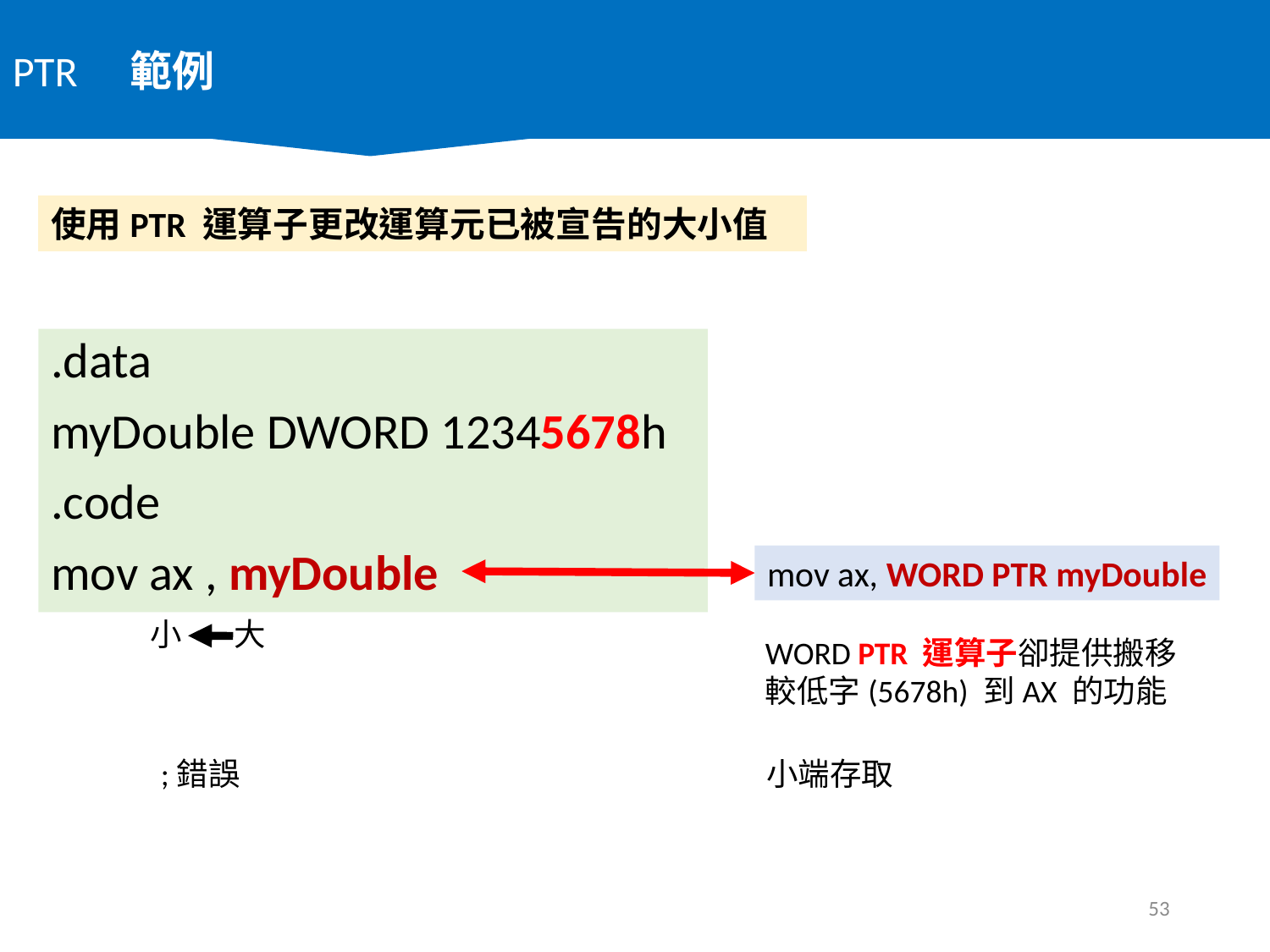

PTR　範例
使用PTR 運算子更改運算元已被宣告的大小值
.data
myDouble DWORD 12345678h
.code
mov ax , myDouble
mov ax, WORD PTR myDouble
小
大
WORD PTR 運算子卻提供搬移較低字(5678h) 到AX 的功能
;錯誤
小端存取
53